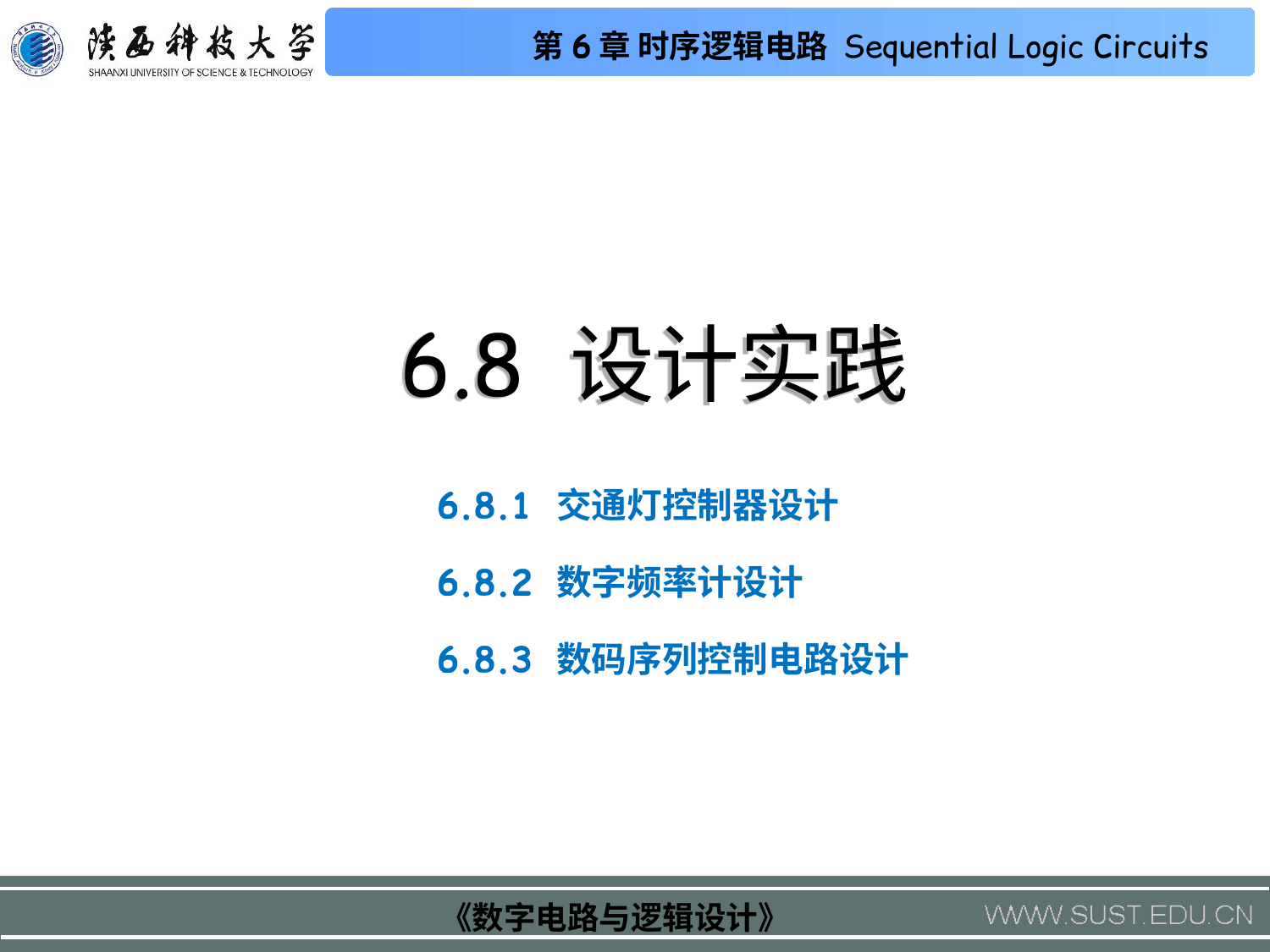

6.8 设计实践
6.8.1 交通灯控制器设计
6.8.2 数字频率计设计
6.8.3 数码序列控制电路设计